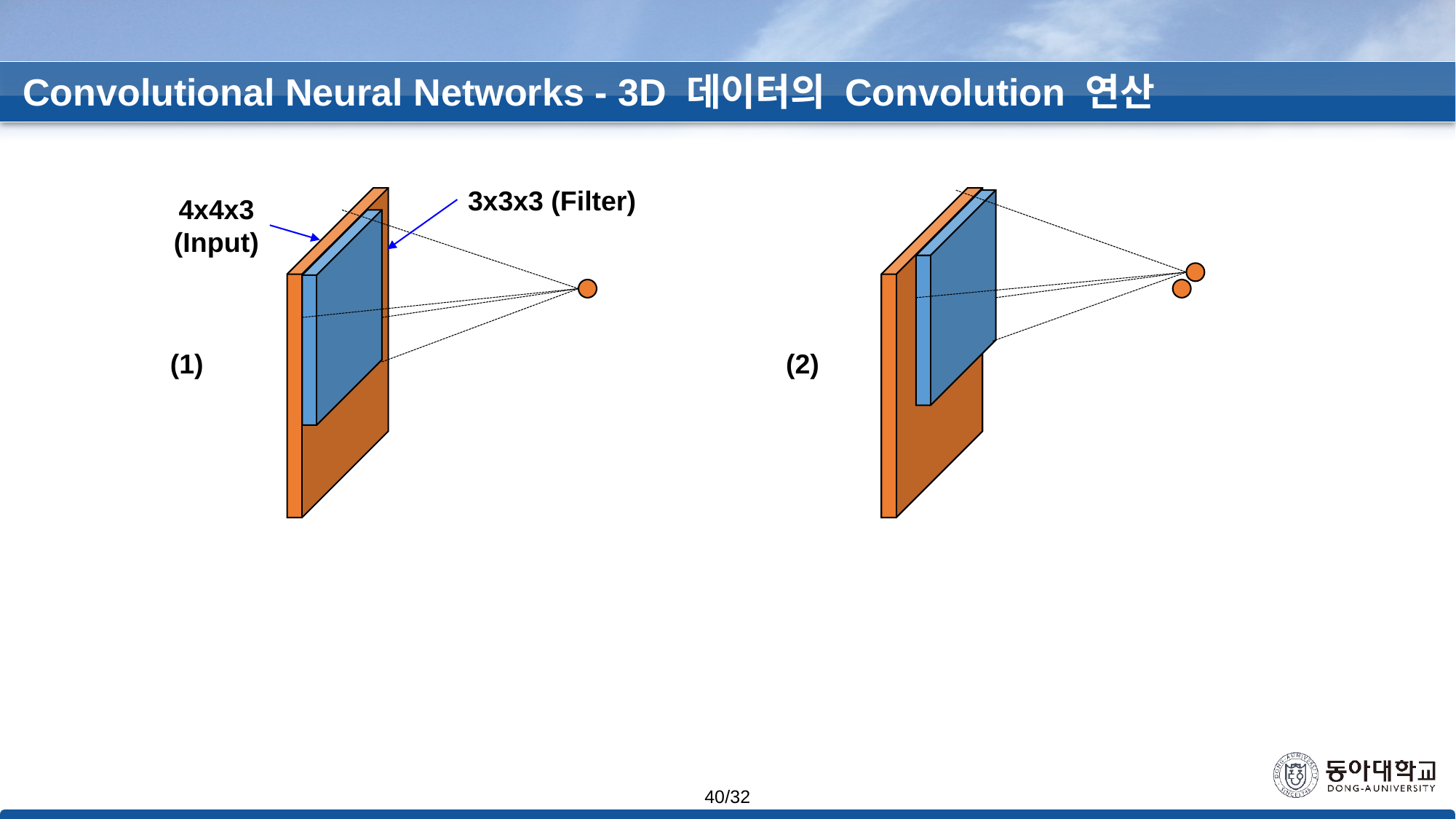

Convolutional Neural Networks - 3D 데이터의 Convolution 연산
3x3x3 (Filter)
4x4x3
(Input)

(1)
(2)